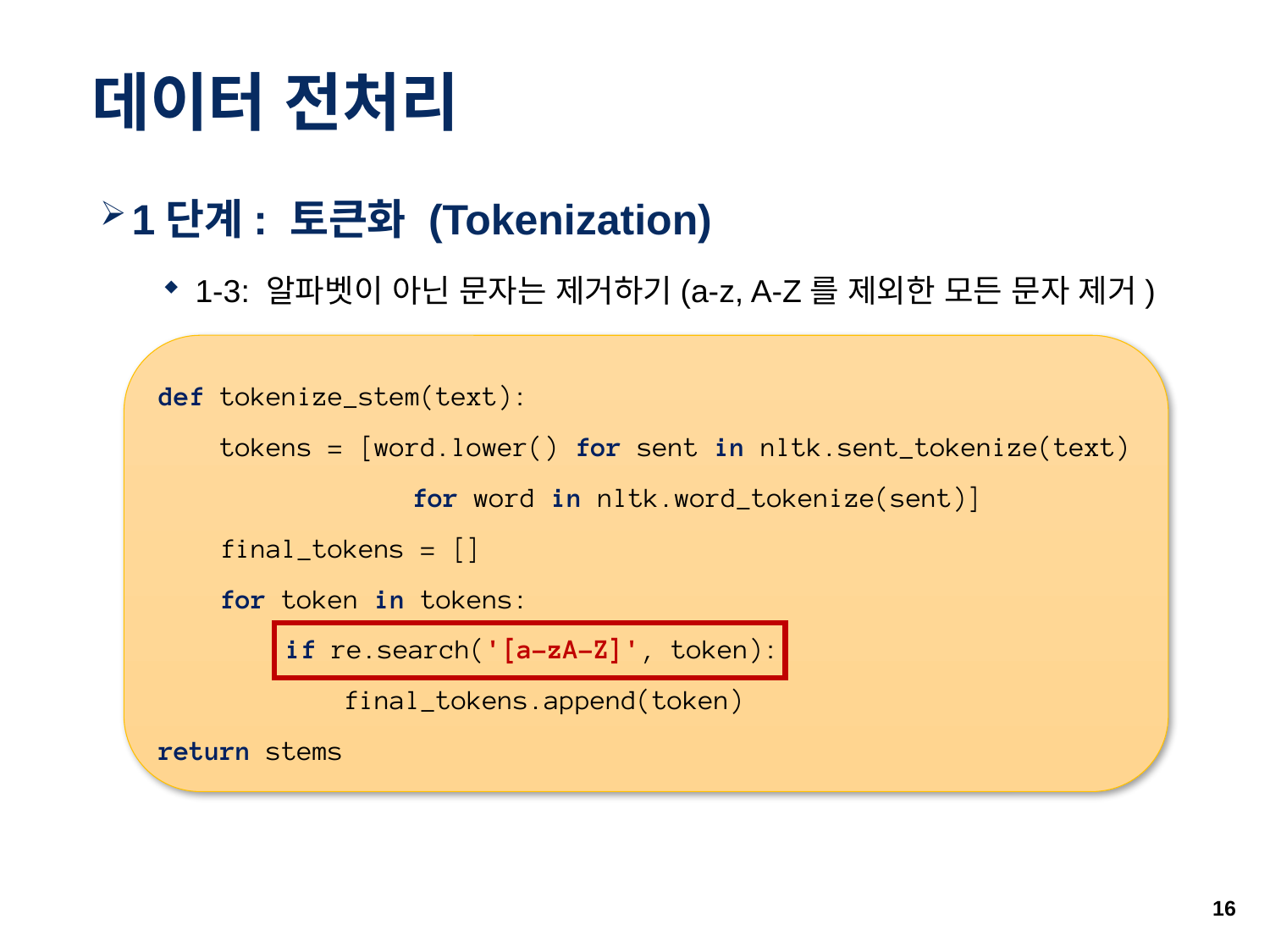

# 데이터 전처리
1단계: 토큰화 (Tokenization)
1-3: 알파벳이 아닌 문자는 제거하기(a-z, A-Z를 제외한 모든 문자 제거)
def tokenize_stem(text):
    tokens = [word.lower() for sent in nltk.sent_tokenize(text)
		for word in nltk.word_tokenize(sent)]
    final_tokens = []
    for token in tokens:
	if re.search('[a-zA-Z]', token):
            final_tokens.append(token)
return stems

16